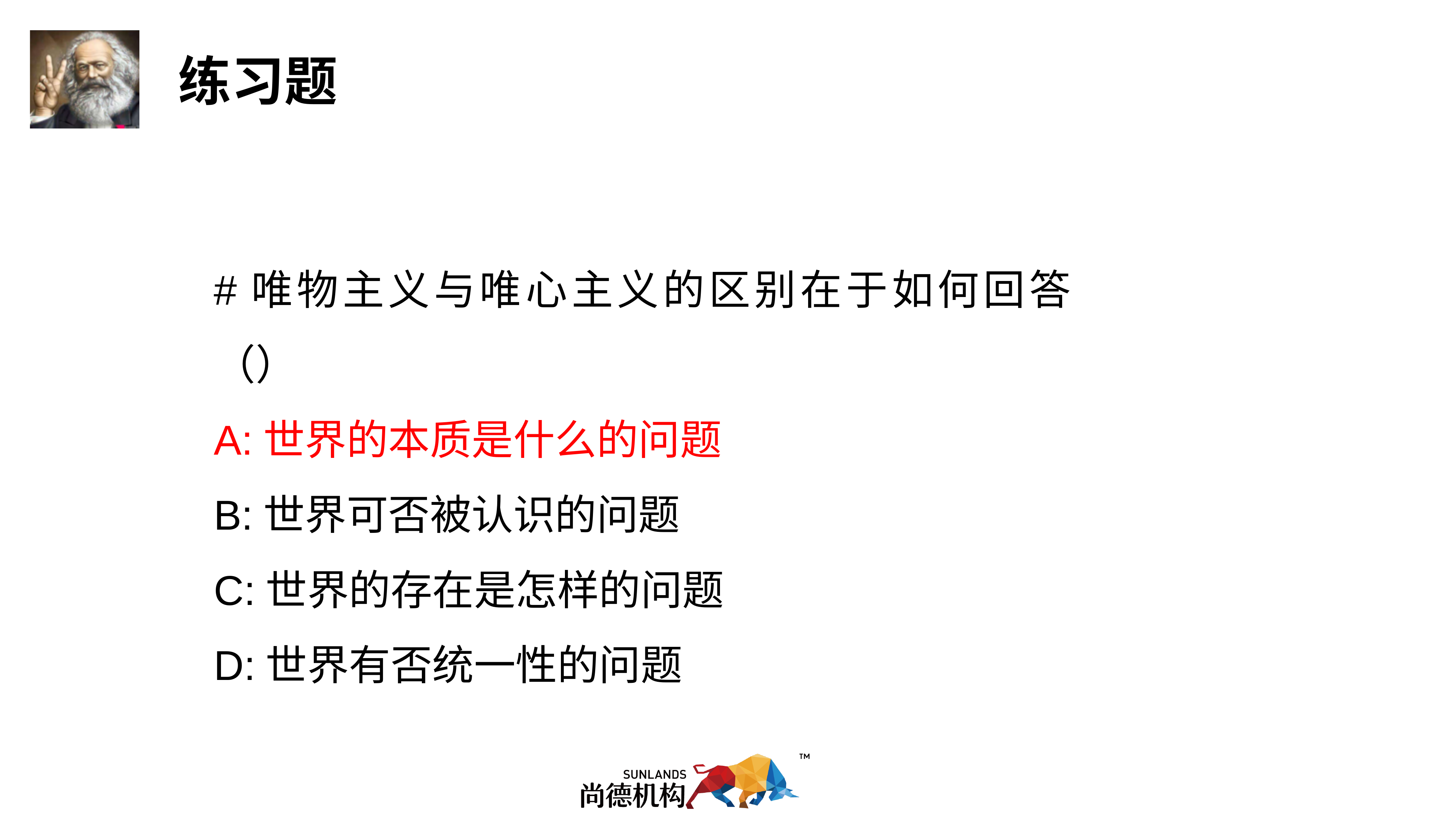

#唯物主义与唯心主义的区别在于如何回答（）
A:世界的本质是什么的问题
B:世界可否被认识的问题
C:世界的存在是怎样的问题
D:世界有否统一性的问题